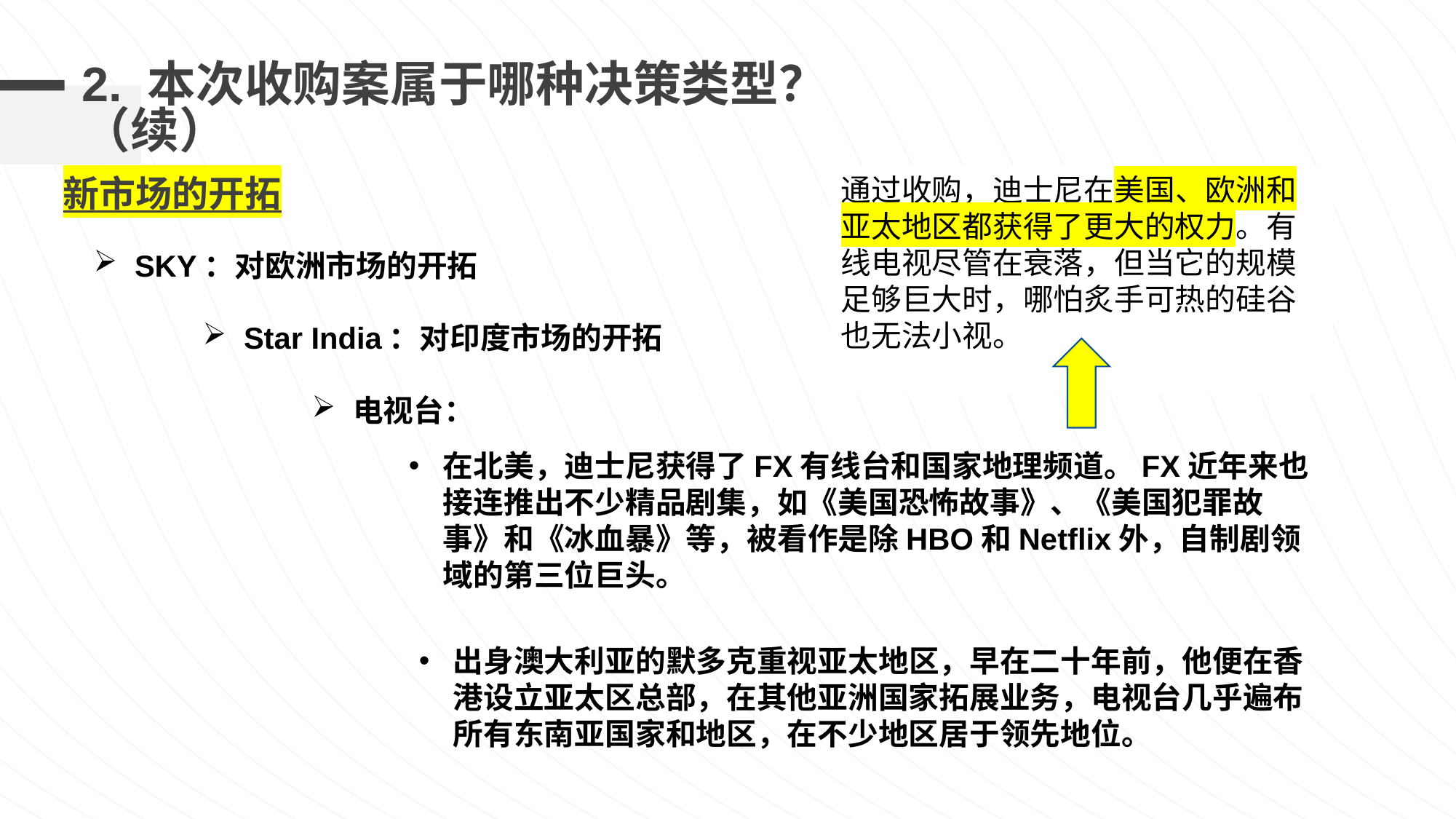

# 2. 本次收购案属于哪种决策类型？ （续）
新市场的开拓
通过收购，迪士尼在美国、欧洲和亚太地区都获得了更大的权力。有线电视尽管在衰落，但当它的规模足够巨大时，哪怕炙手可热的硅谷也无法小视。

SKY：对欧洲市场的开拓

Star India：对印度市场的开拓

电视台：

在北美，迪士尼获得了FX有线台和国家地理频道。FX近年来也接连推出不少精品剧集，如《美国恐怖故事》、《美国犯罪故事》和《冰血暴》等，被看作是除HBO和Netflix外，自制剧领域的第三位巨头。
出身澳大利亚的默多克重视亚太地区，早在二十年前，他便在香港设立亚太区总部，在其他亚洲国家拓展业务，电视台几乎遍布所有东南亚国家和地区，在不少地区居于领先地位。